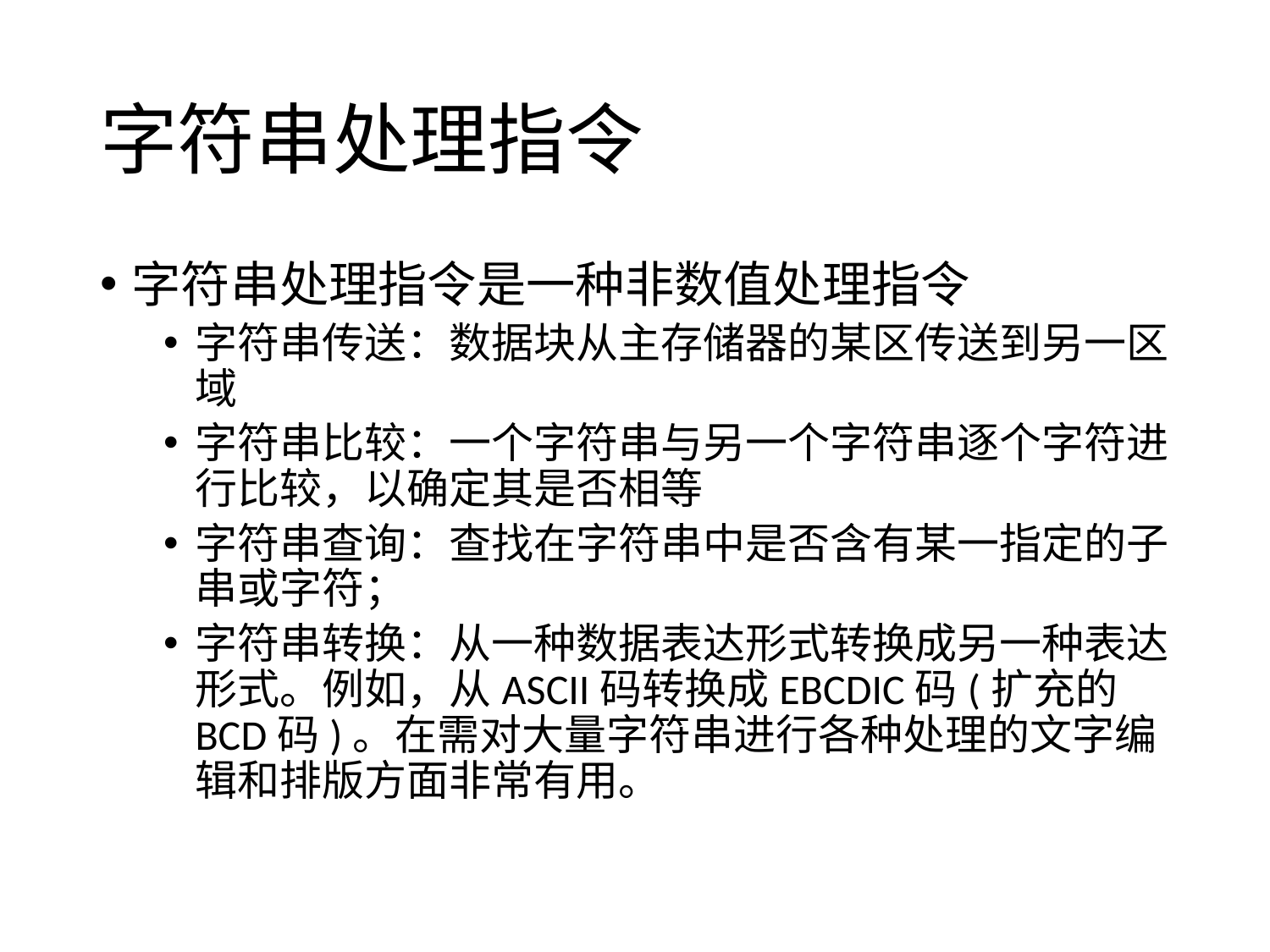

# 字符串处理指令
字符串处理指令是一种非数值处理指令
字符串传送：数据块从主存储器的某区传送到另一区域
字符串比较：一个字符串与另一个字符串逐个字符进行比较，以确定其是否相等
字符串查询：查找在字符串中是否含有某一指定的子串或字符；
字符串转换：从一种数据表达形式转换成另一种表达形式。例如，从ASCII码转换成EBCDIC码(扩充的BCD码)。在需对大量字符串进行各种处理的文字编辑和排版方面非常有用。